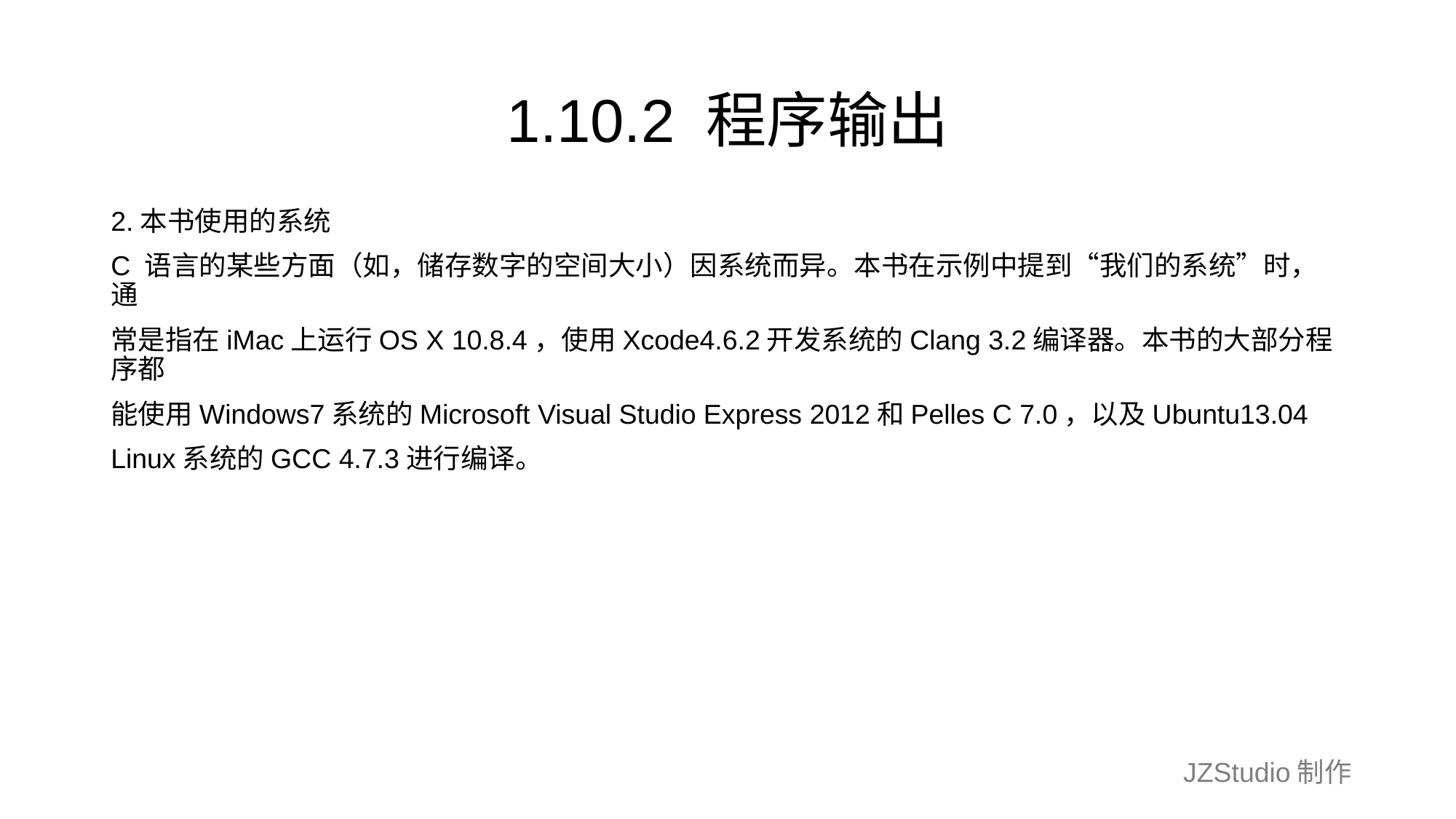

# 1.10.2 程序输出
2.本书使用的系统
C 语言的某些方面（如，储存数字的空间大小）因系统而异。本书在示例中提到“我们的系统”时，通
常是指在iMac上运行OS X 10.8.4，使用Xcode4.6.2开发系统的Clang 3.2编译器。本书的大部分程序都
能使用Windows7系统的Microsoft Visual Studio Express 2012和Pelles C 7.0，以及Ubuntu13.04
Linux系统的GCC 4.7.3进行编译。